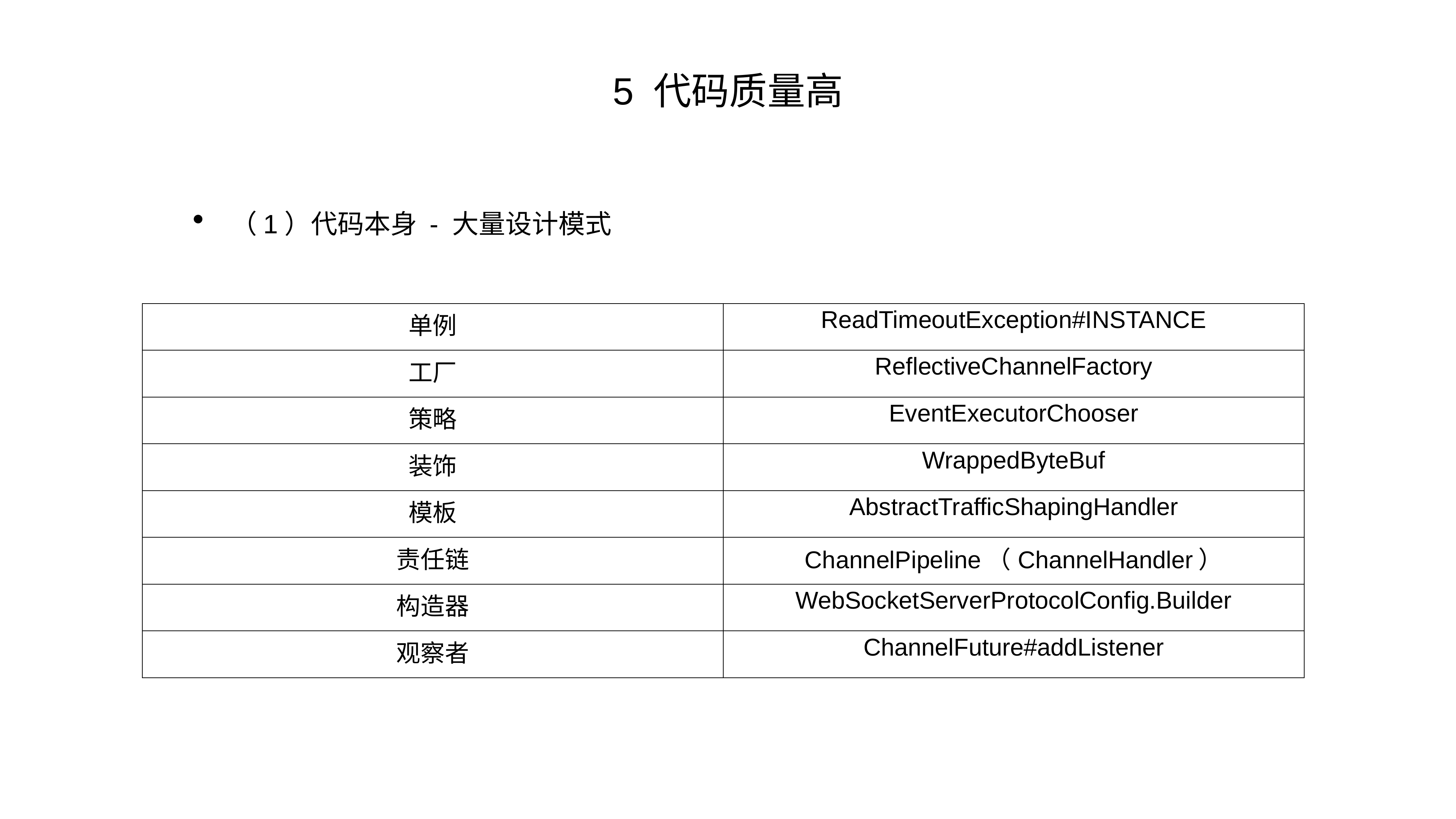

# 5 代码质量高
（1）代码本身 - 大量设计模式
| 单例 | ReadTimeoutException#INSTANCE |
| --- | --- |
| 工厂 | ReflectiveChannelFactory |
| 策略 | EventExecutorChooser |
| 装饰 | WrappedByteBuf |
| 模板 | AbstractTrafficShapingHandler |
| 责任链 | ChannelPipeline（ChannelHandler） |
| 构造器 | WebSocketServerProtocolConfig.Builder |
| 观察者 | ChannelFuture#addListener |